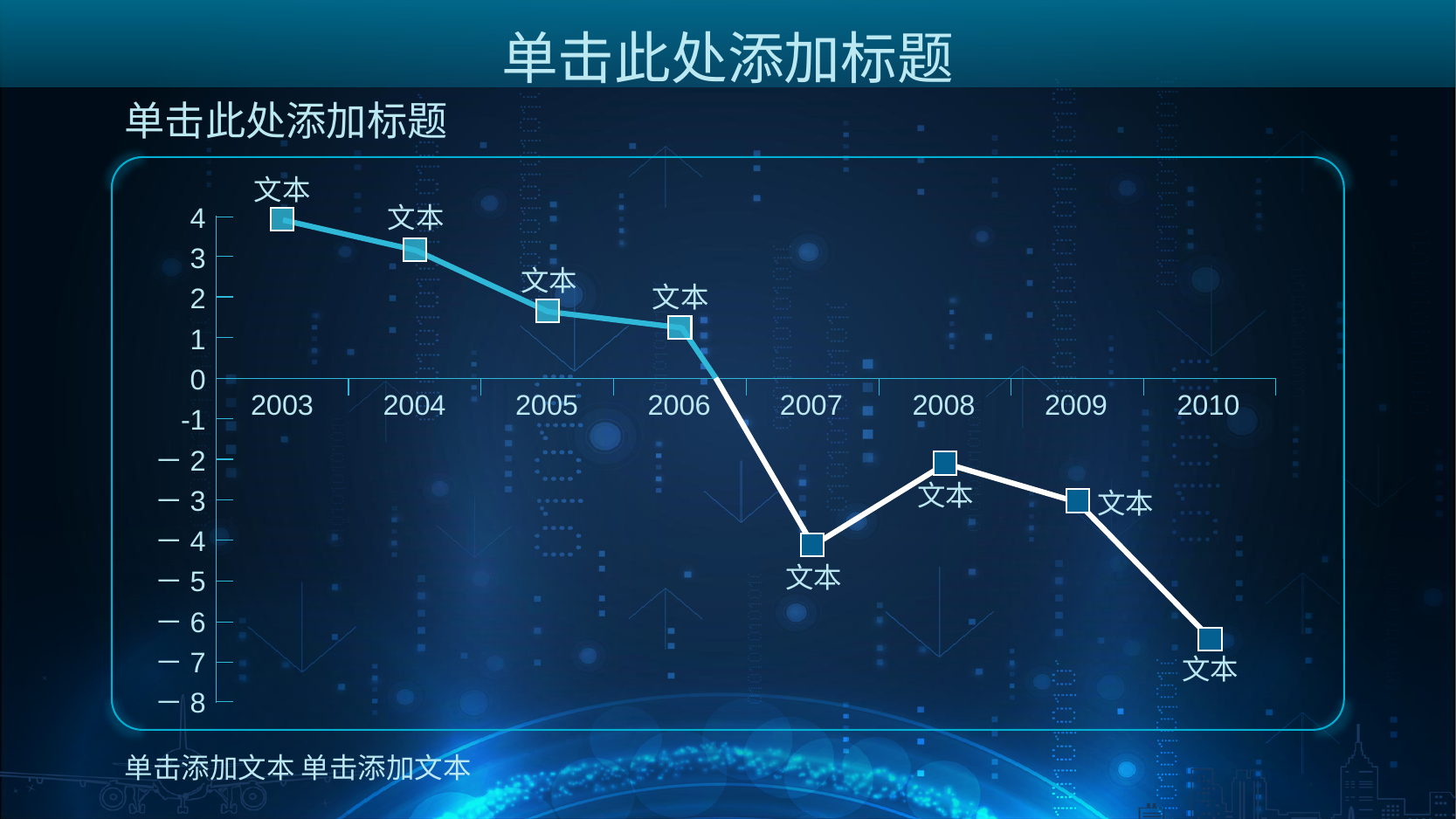

单击此处添加标题
单击此处添加标题

文本
文本

文本
文本

文本
文本

文本

文本
4
3
2
1
0
2003
2004
2005
2006
2007
2008
2009
2010
-1
－2
－3
－4
－5
－6
－7
－8
单击添加文本 单击添加文本